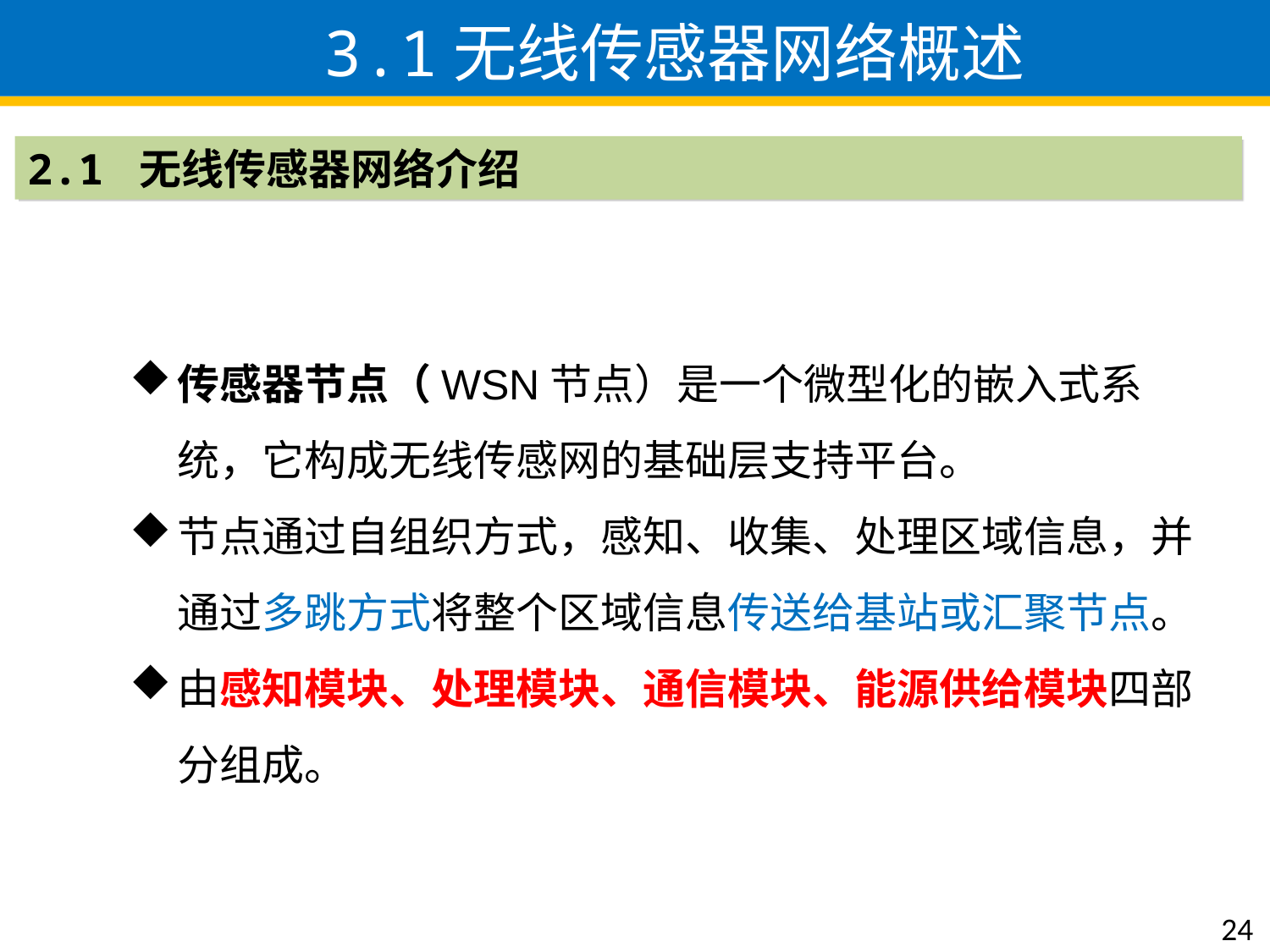

3.1无线传感器网络概述
2.1 无线传感器网络介绍
传感器节点（WSN节点）是一个微型化的嵌入式系统，它构成无线传感网的基础层支持平台。
节点通过自组织方式，感知、收集、处理区域信息，并通过多跳方式将整个区域信息传送给基站或汇聚节点。
由感知模块、处理模块、通信模块、能源供给模块四部分组成。
24